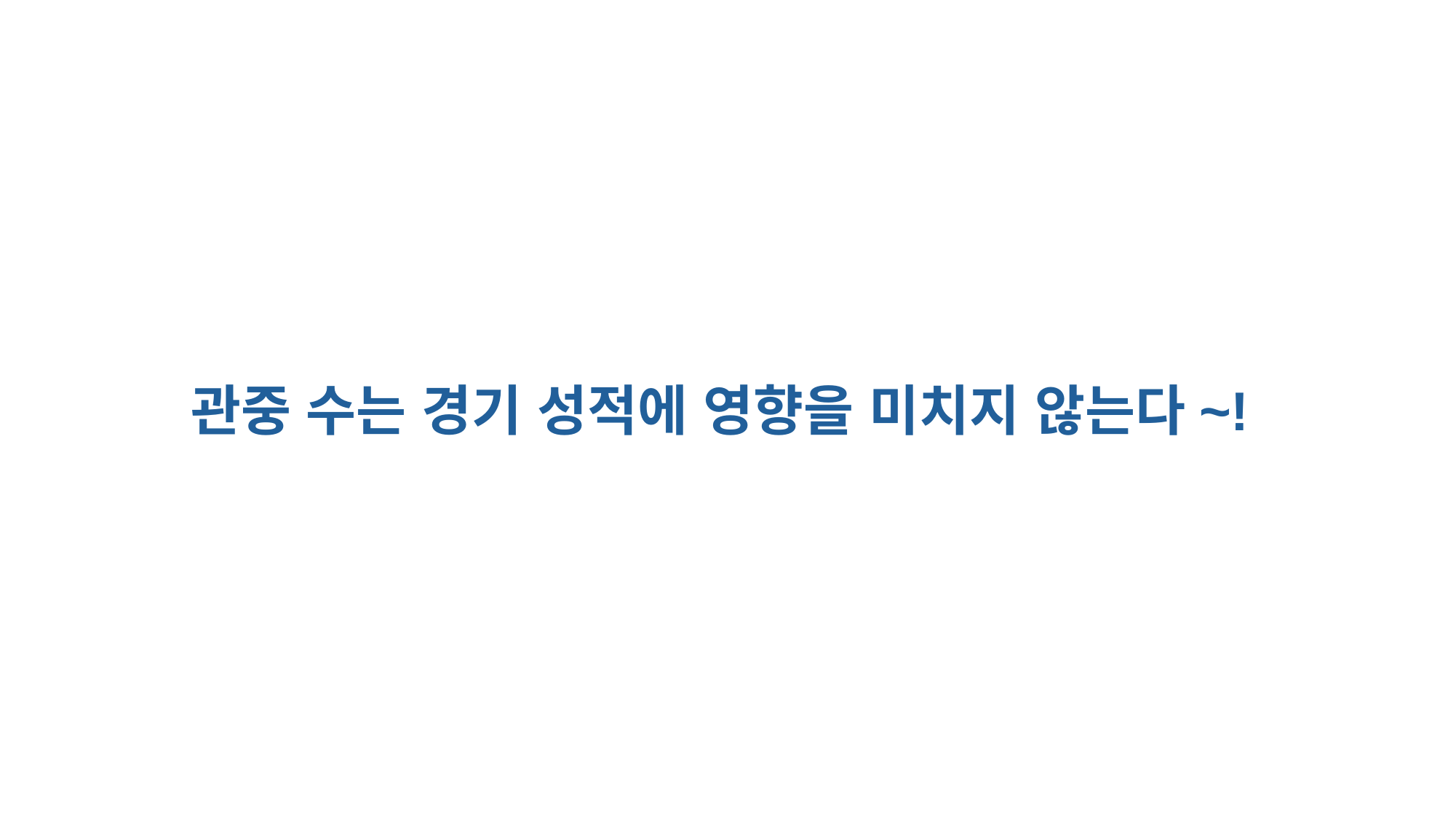

관중 수는 경기 성적에 영향을 미치지 않는다~!